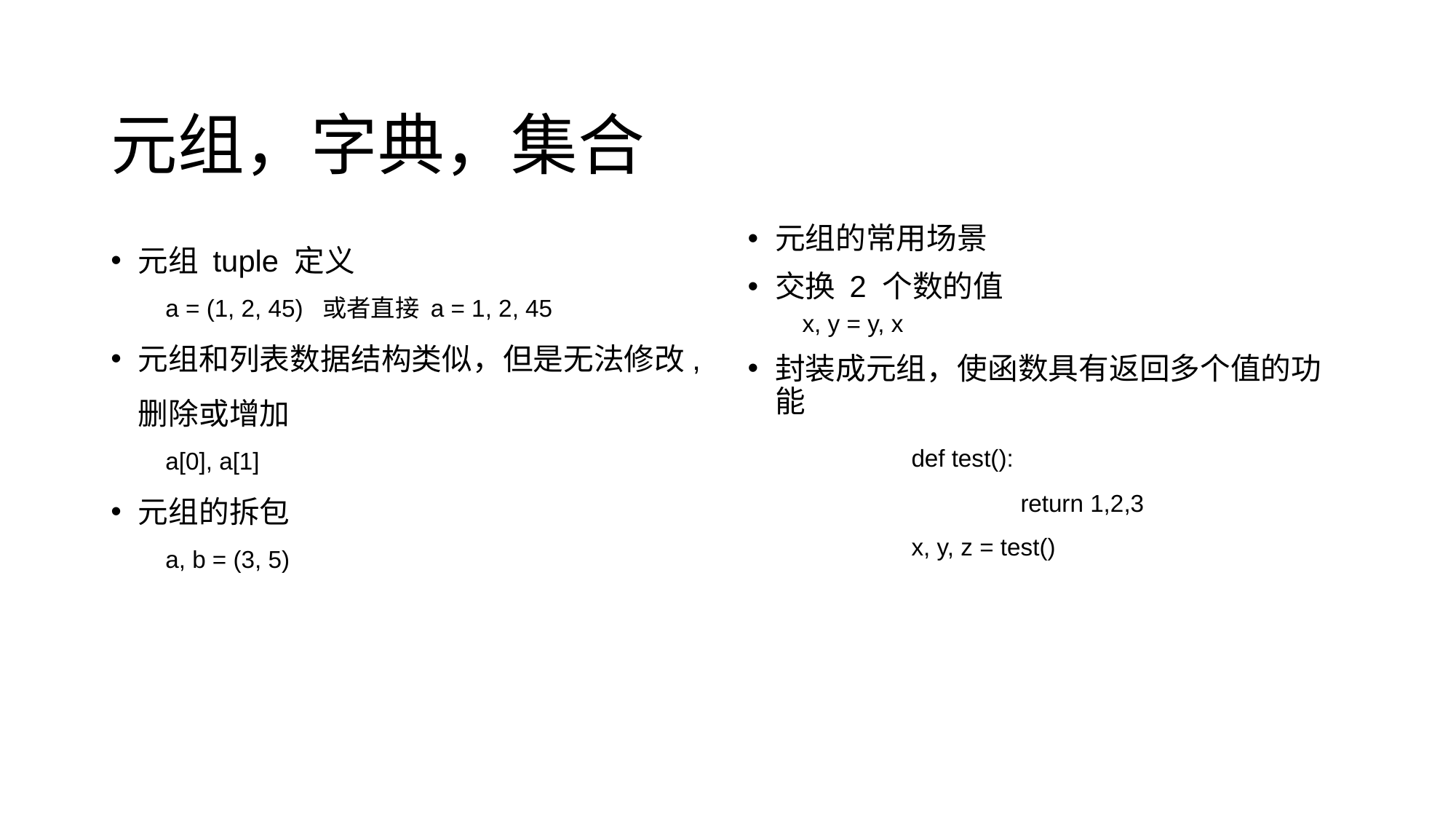

# 元组，字典，集合
元组 tuple 定义
a = (1, 2, 45)  或者直接 a = 1, 2, 45
元组和列表数据结构类似，但是无法修改, 删除或增加
a[0], a[1]
元组的拆包
a, b = (3, 5)

元组的常用场景
交换 2 个数的值
x, y = y, x
封装成元组，使函数具有返回多个值的功能
	def test():
		return 1,2,3
	x, y, z = test()